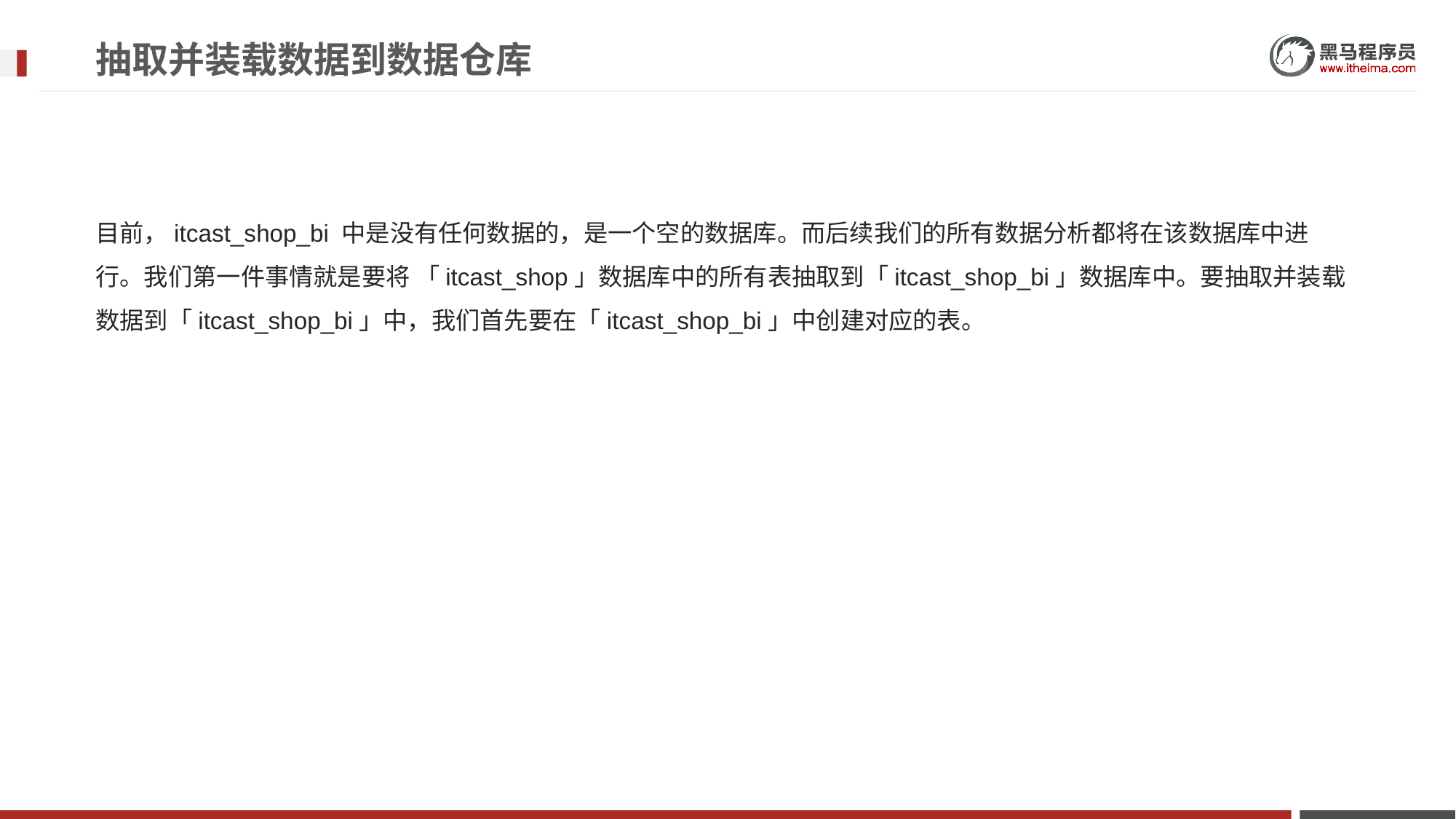

# 抽取并装载数据到数据仓库
目前，itcast_shop_bi 中是没有任何数据的，是一个空的数据库。而后续我们的所有数据分析都将在该数据库中进行。我们第一件事情就是要将 「itcast_shop」数据库中的所有表抽取到「itcast_shop_bi」数据库中。要抽取并装载数据到「itcast_shop_bi」中，我们首先要在「itcast_shop_bi」中创建对应的表。